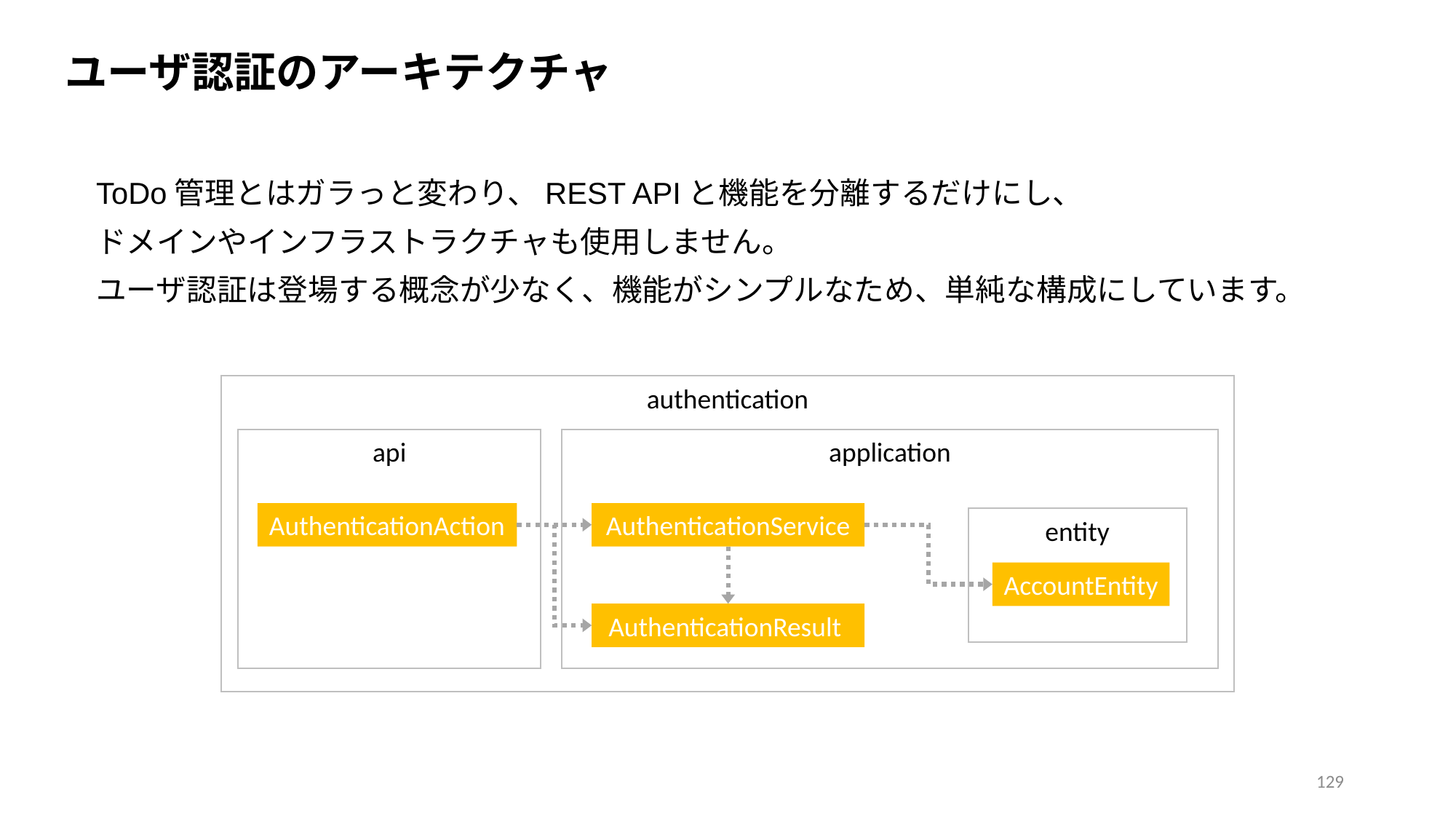

ユーザ認証のアーキテクチャ
ToDo管理とはガラっと変わり、REST APIと機能を分離するだけにし、
ドメインやインフラストラクチャも使用しません。
ユーザ認証は登場する概念が少なく、機能がシンプルなため、単純な構成にしています。
authentication
api
application
AuthenticationAction
AuthenticationService
entity
AccountEntity
AuthenticationResult
129